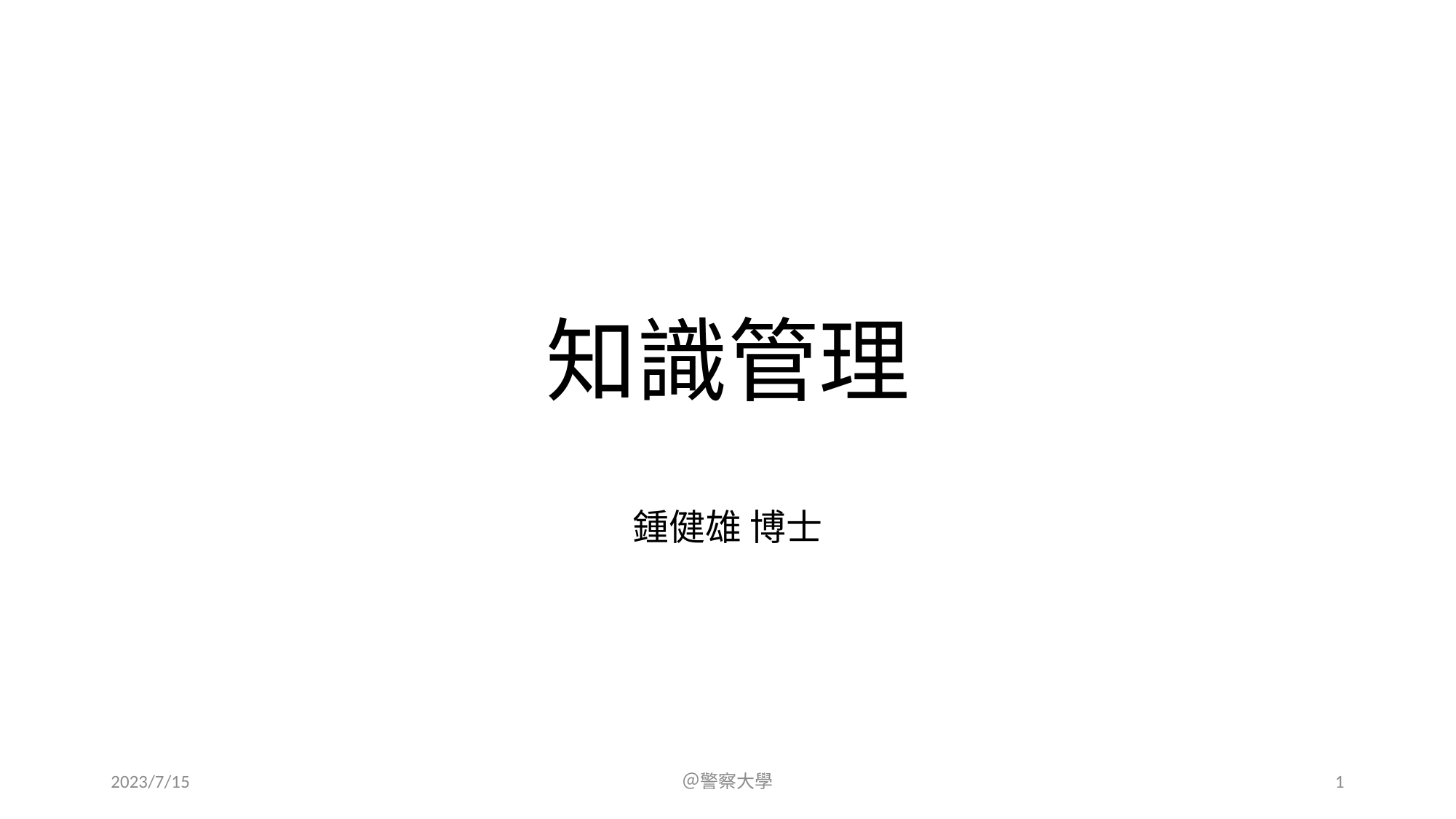

# 知識管理
鍾健雄 博士
2023/7/15
＠警察大學
1